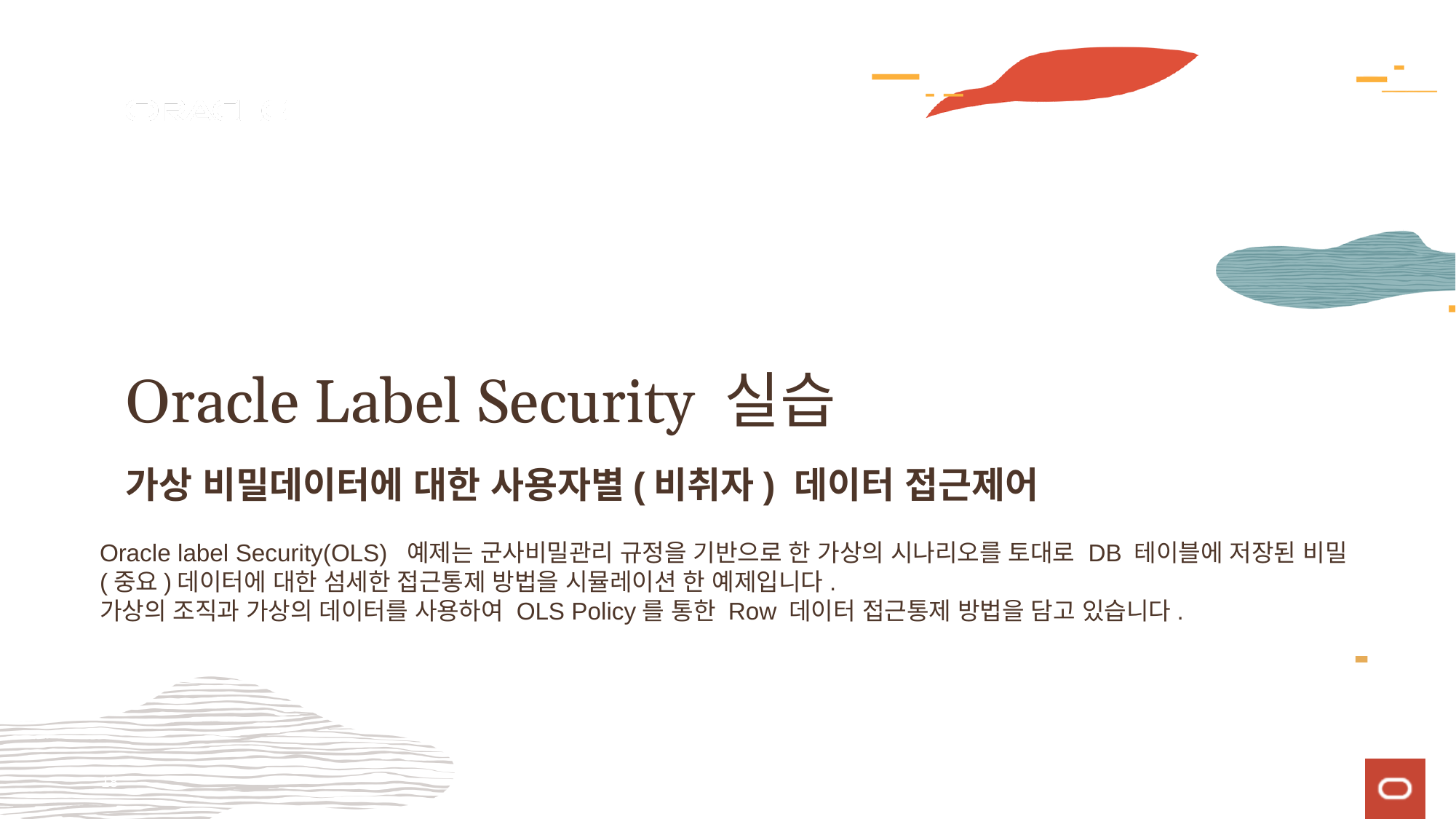

# Oracle Label Security 실습
가상 비밀데이터에 대한 사용자별(비취자) 데이터 접근제어
Oracle label Security(OLS)  예제는 군사비밀관리 규정을 기반으로 한 가상의 시나리오를 토대로 DB 테이블에 저장된 비밀(중요)데이터에 대한 섬세한 접근통제 방법을 시뮬레이션 한 예제입니다.
가상의 조직과 가상의 데이터를 사용하여 OLS Policy를 통한 Row 데이터 접근통제 방법을 담고 있습니다.
18